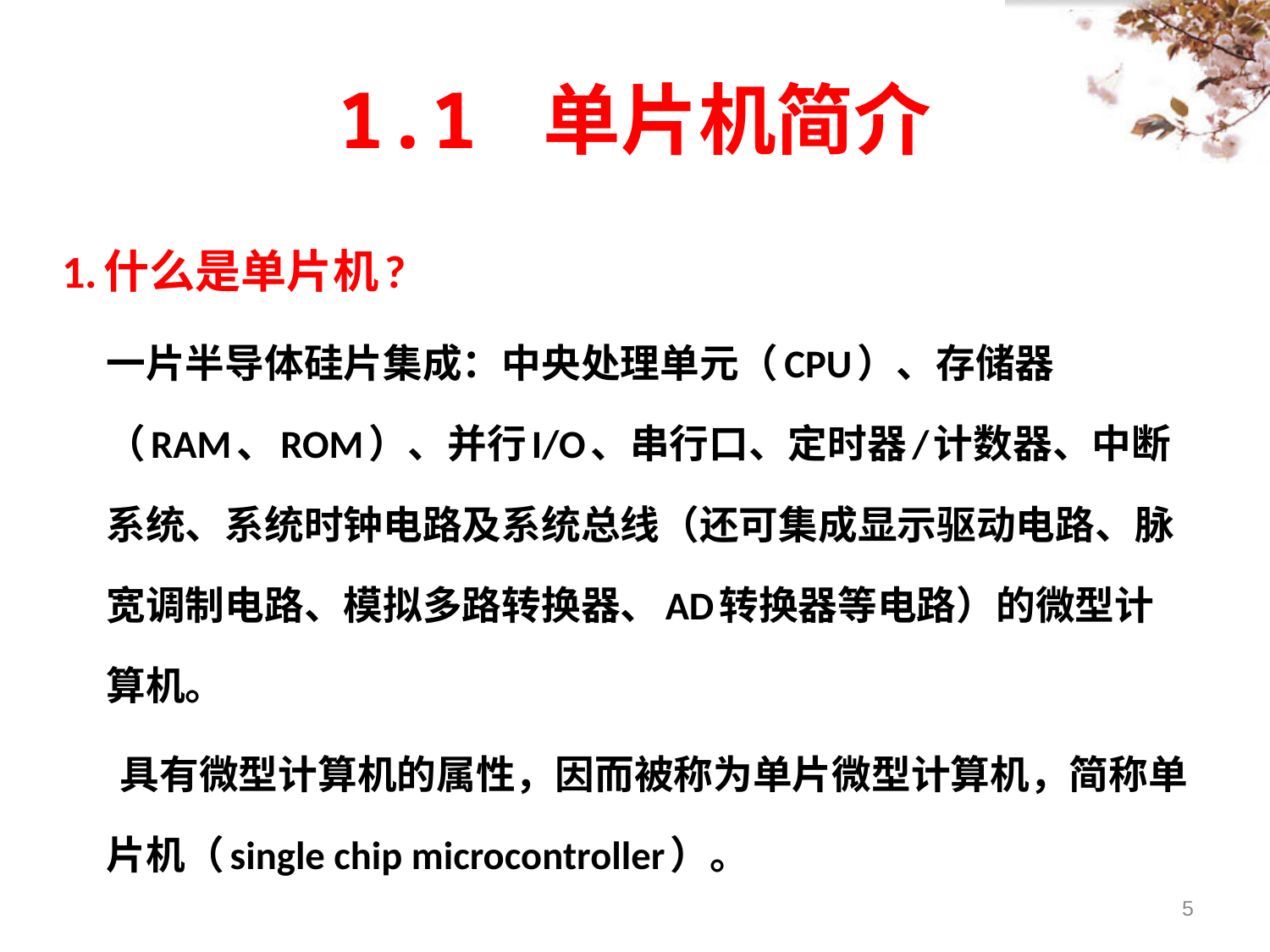

# 1.1 单片机简介
1.什么是单片机?
		一片半导体硅片集成：中央处理单元（CPU）、存储器（RAM、ROM）、并行I/O、串行口、定时器/计数器、中断系统、系统时钟电路及系统总线（还可集成显示驱动电路、脉宽调制电路、模拟多路转换器、AD转换器等电路）的微型计算机。
		 具有微型计算机的属性，因而被称为单片微型计算机，简称单片机（single chip microcontroller）。
5